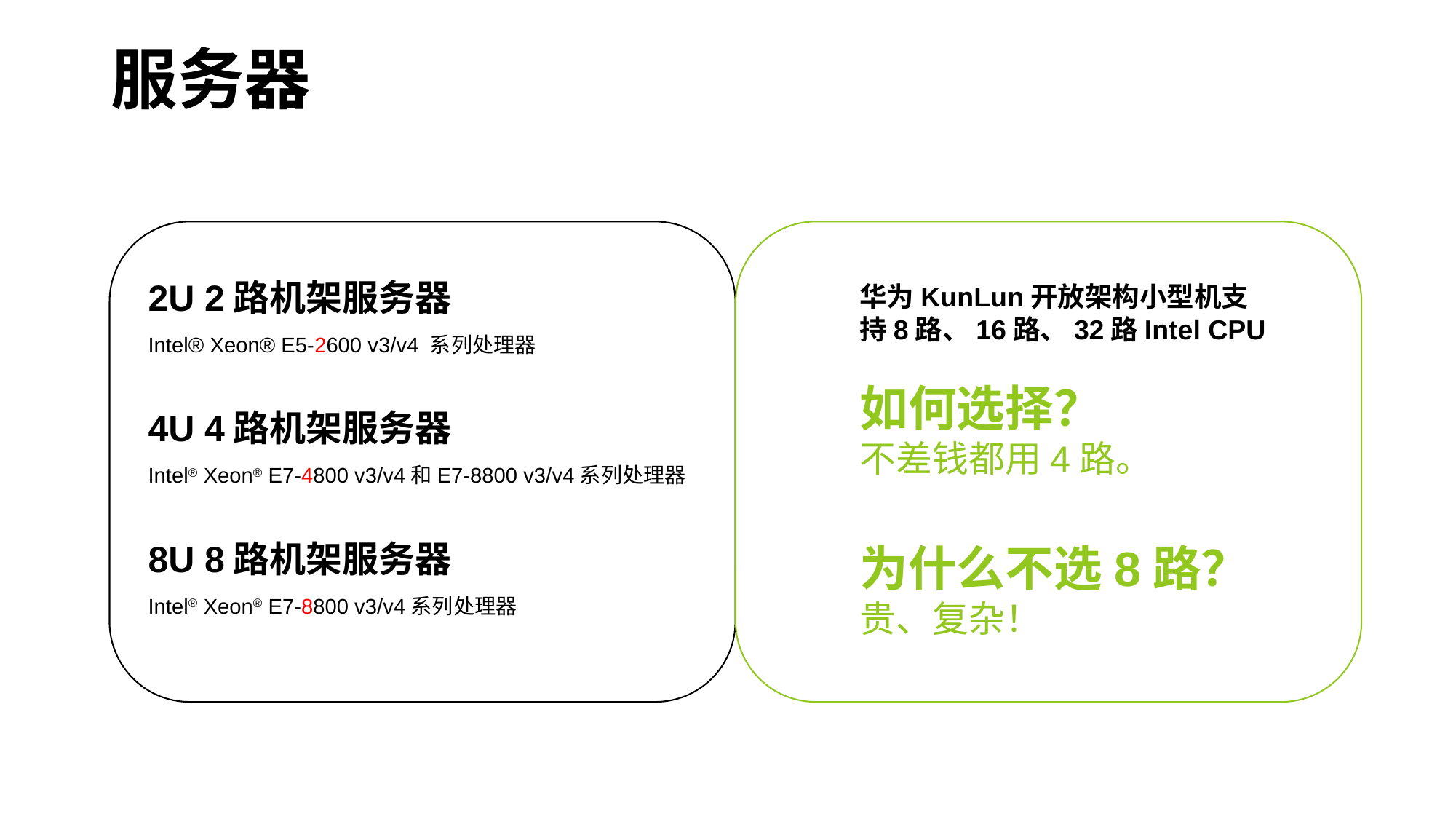

# 服务器

华为KunLun开放架构小型机支持8路、16路、32路Intel CPU

如何选择？
不差钱都用4路。

为什么不选8路？
贵、复杂！
2U 2路机架服务器
Intel® Xeon® E5-2600 v3/v4 系列处理器

4U 4路机架服务器
Intel® Xeon® E7-4800 v3/v4和E7-8800 v3/v4系列处理器

8U 8路机架服务器
Intel® Xeon® E7-8800 v3/v4系列处理器